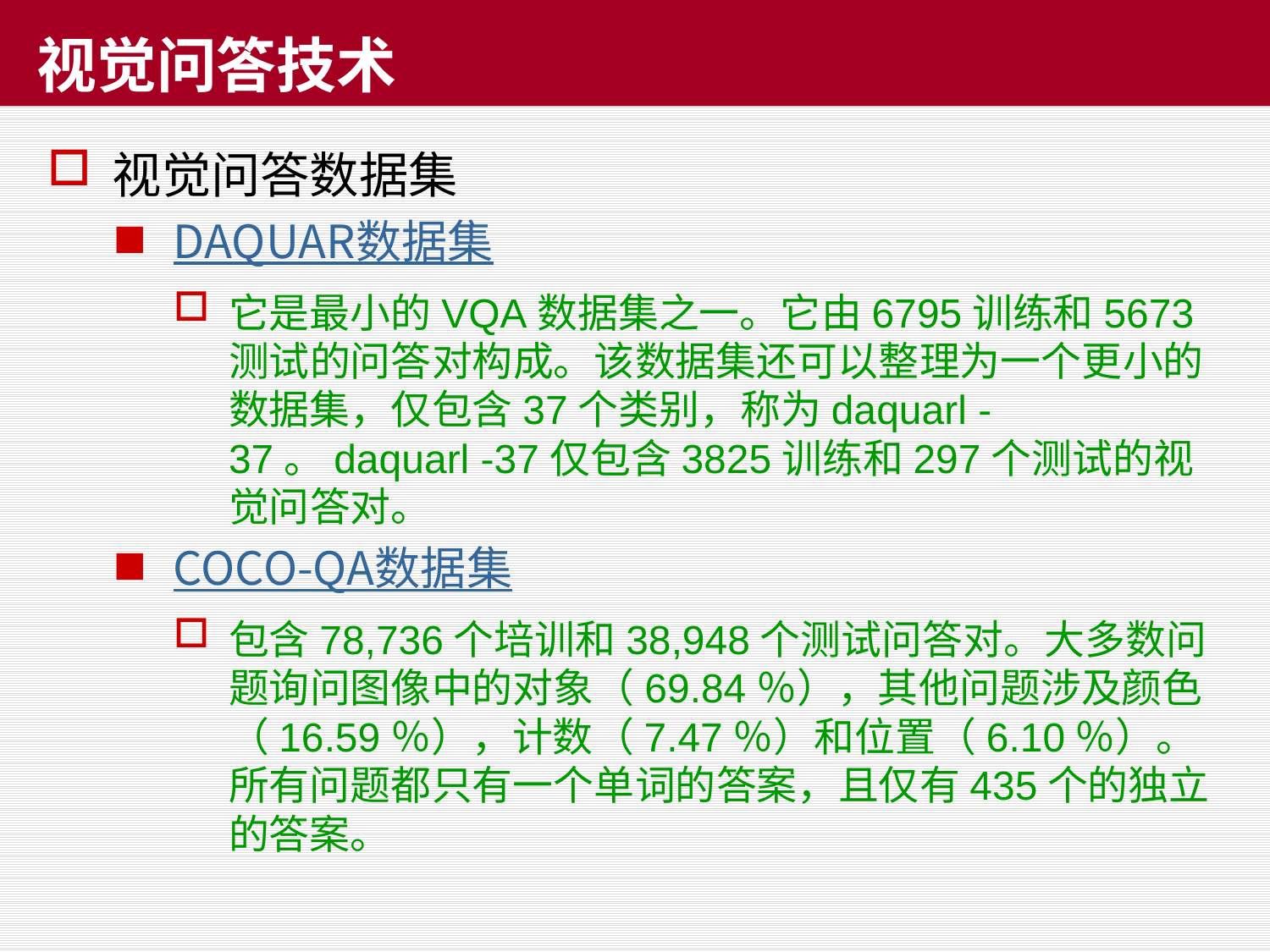

# 视觉问答技术
视觉问答数据集
DAQUAR数据集
它是最小的VQA数据集之一。它由6795训练和5673测试的问答对构成。该数据集还可以整理为一个更小的数据集，仅包含37个类别，称为daquarl -37。daquarl -37仅包含3825训练和297个测试的视觉问答对。
COCO-QA数据集
包含78,736个培训和38,948个测试问答对。大多数问题询问图像中的对象（69.84％），其他问题涉及颜色（16.59％），计数（7.47％）和位置（6.10％）。所有问题都只有一个单词的答案，且仅有435个的独立的答案。